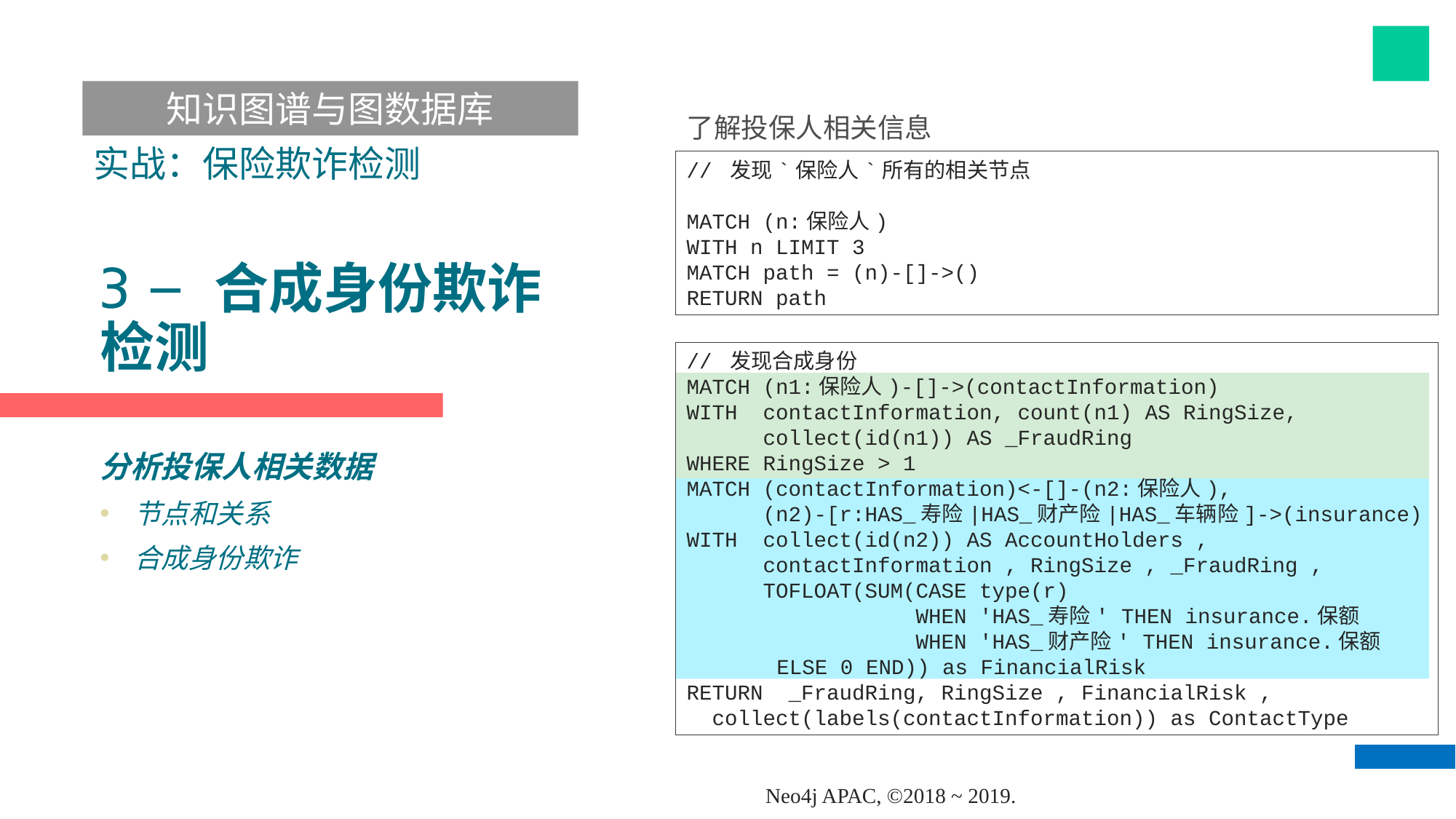

知识图谱与图数据库
了解投保人相关信息

实战：保险欺诈检测
// 发现`保险人`所有的相关节点

MATCH (n:保险人)
WITH n LIMIT 3
MATCH path = (n)-[]->()
RETURN path
# 3 – 合成身份欺诈检测
// 发现合成身份
MATCH (n1:保险人)-[]->(contactInformation)
WITH  contactInformation, count(n1) AS RingSize,
      collect(id(n1)) AS _FraudRing
WHERE RingSize > 1
MATCH (contactInformation)<-[]-(n2:保险人),
      (n2)-[r:HAS_寿险|HAS_财产险|HAS_车辆险]->(insurance)
WITH  collect(id(n2)) AS AccountHolders ,
      contactInformation , RingSize , _FraudRing ,
      TOFLOAT(SUM(CASE type(r)
                  WHEN 'HAS_寿险' THEN insurance.保额
                  WHEN 'HAS_财产险' THEN insurance.保额
                  ELSE 0 END)) as FinancialRisk
RETURN  _FraudRing, RingSize , FinancialRisk ,
  collect(labels(contactInformation)) as ContactType

分析投保人相关数据
节点和关系
合成身份欺诈